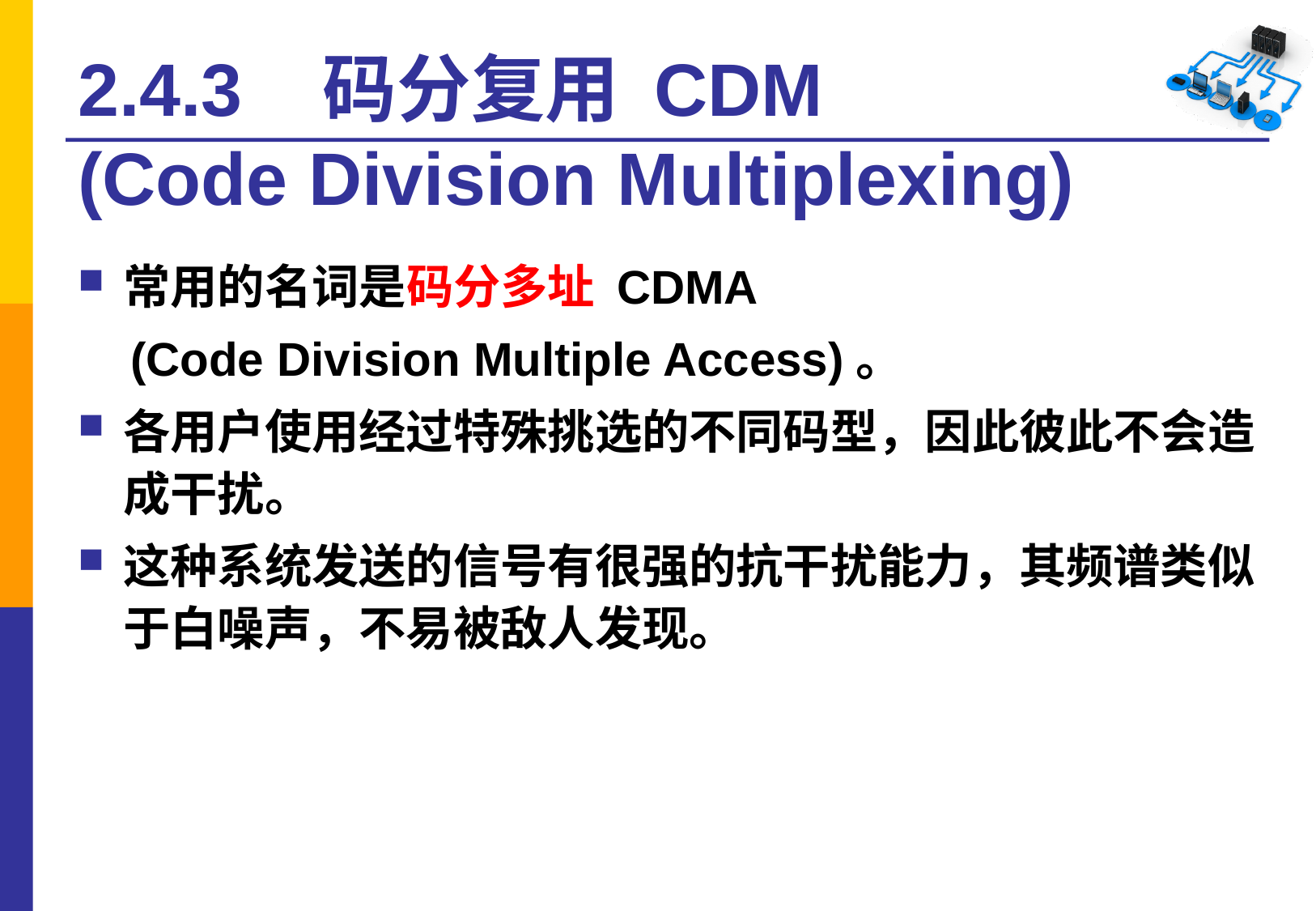

# 2.4.3   码分复用 CDM (Code Division Multiplexing)
常用的名词是码分多址 CDMA
    (Code Division Multiple Access)。
各用户使用经过特殊挑选的不同码型，因此彼此不会造成干扰。
这种系统发送的信号有很强的抗干扰能力，其频谱类似于白噪声，不易被敌人发现。